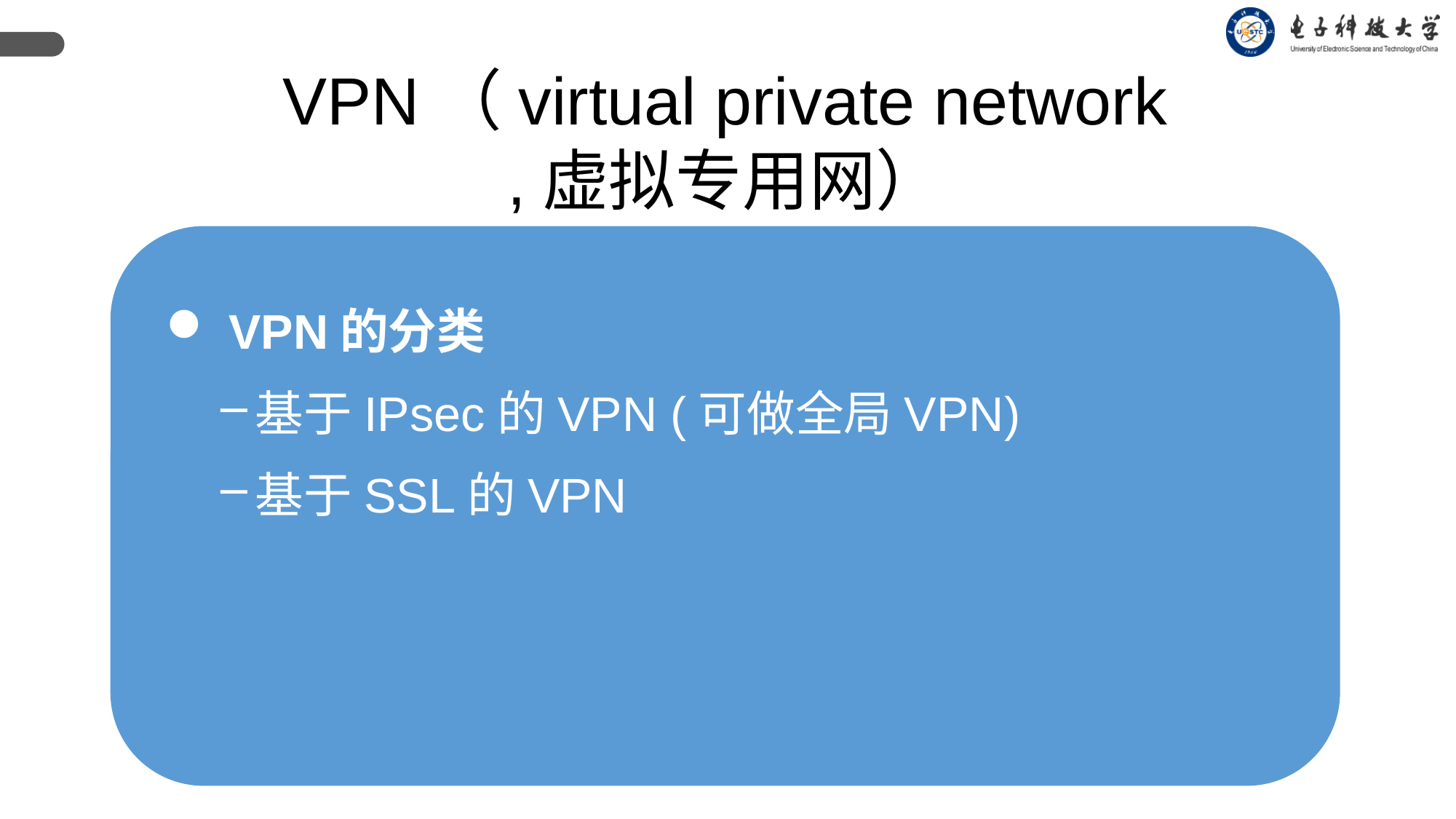

VPN（virtual private network
,虚拟专用网）

 VPN的分类
基于IPsec的VPN (可做全局VPN)
基于SSL的VPN